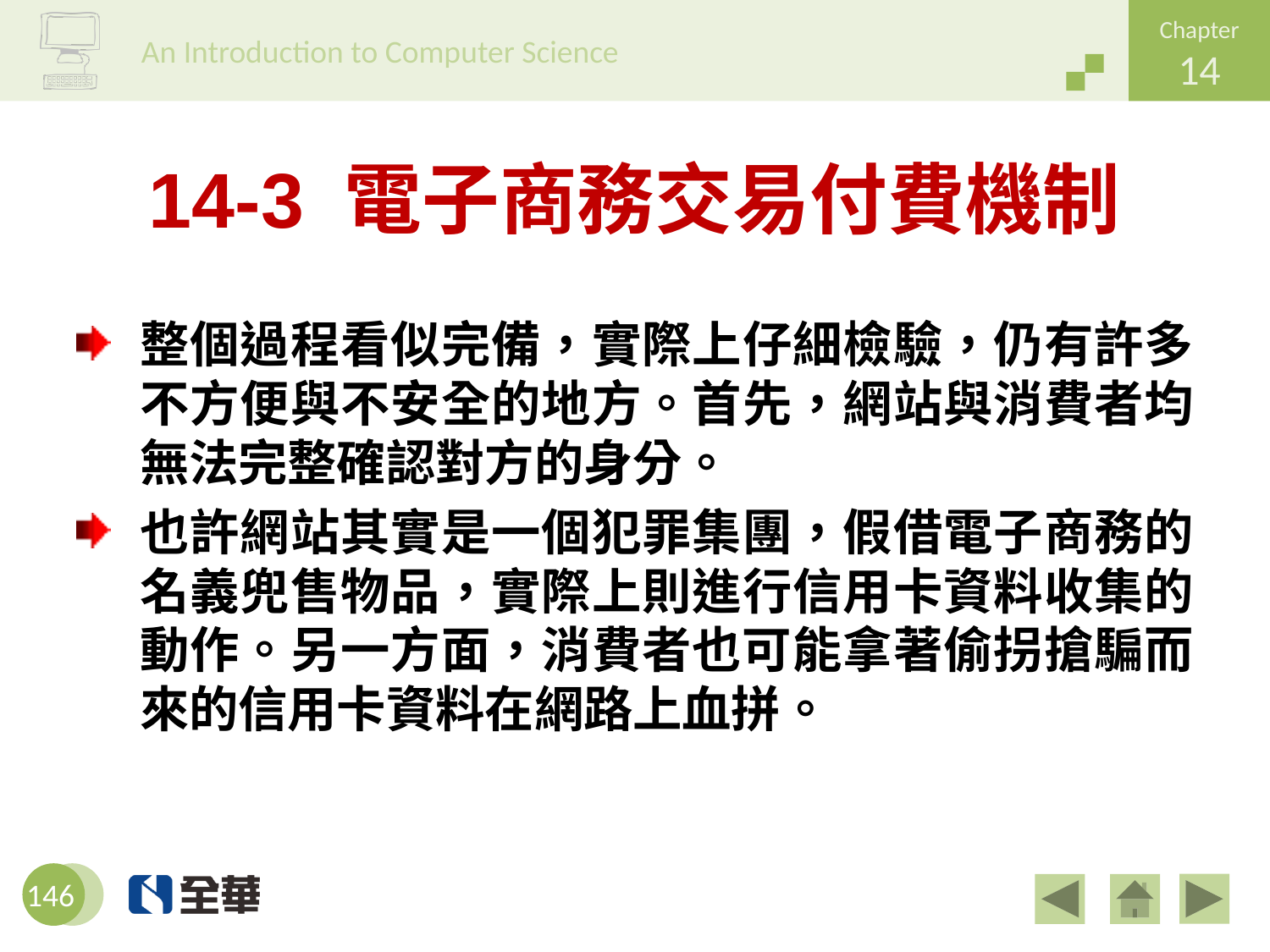

# 14-3 電子商務交易付費機制
整個過程看似完備，實際上仔細檢驗，仍有許多不方便與不安全的地方。首先，網站與消費者均無法完整確認對方的身分。
也許網站其實是一個犯罪集團，假借電子商務的名義兜售物品，實際上則進行信用卡資料收集的動作。另一方面，消費者也可能拿著偷拐搶騙而來的信用卡資料在網路上血拼。